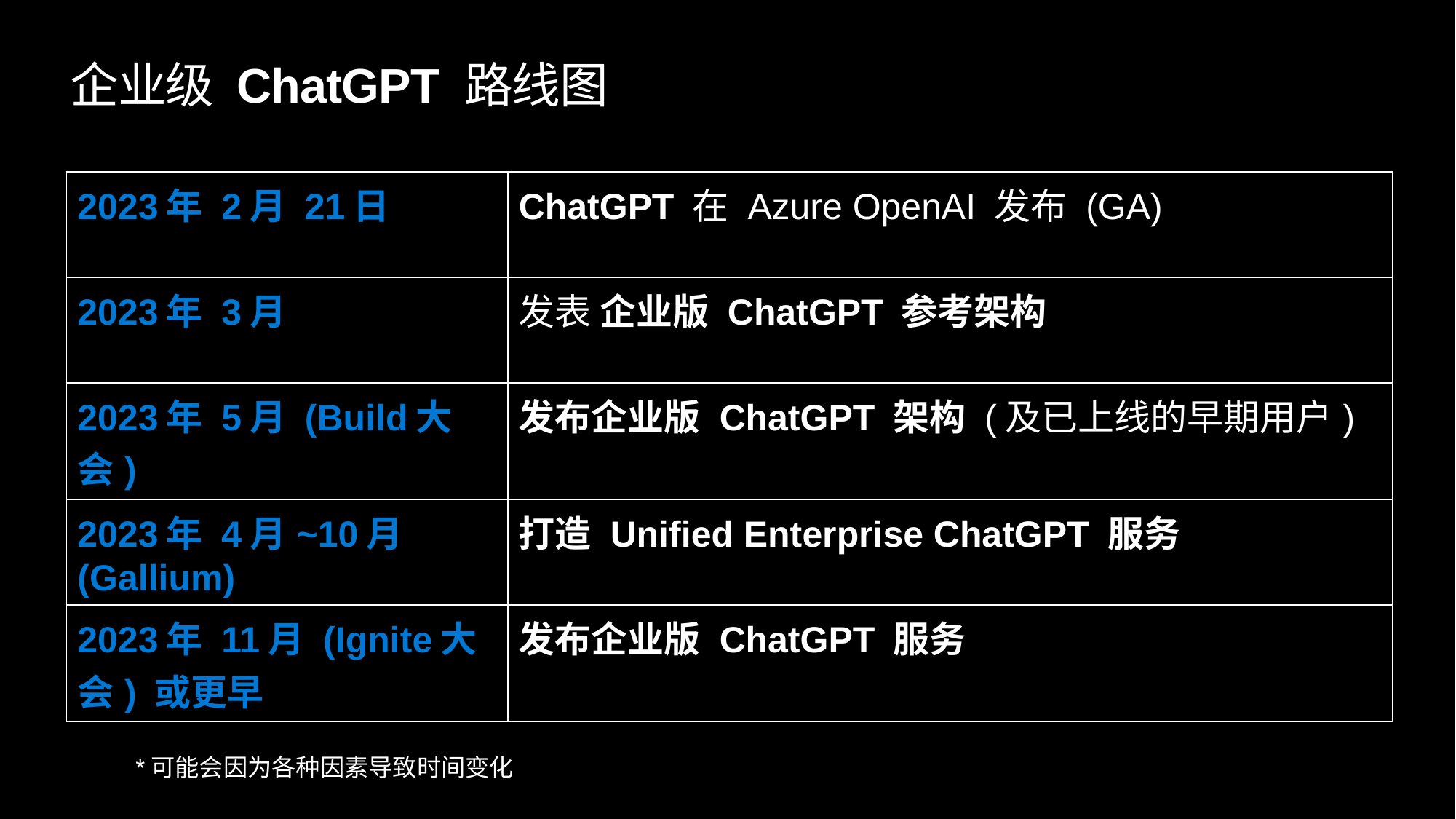

# 企业级 ChatGPT 路线图
| 2023年 2月 21日 | ChatGPT 在 Azure OpenAI 发布 (GA) |
| --- | --- |
| 2023年 3月 | 发表 企业版 ChatGPT 参考架构 |
| 2023年 5月 (Build大会) | 发布企业版 ChatGPT 架构 (及已上线的早期用户) |
| 2023年 4月~10月 (Gallium) | 打造 Unified Enterprise ChatGPT 服务 |
| 2023年 11月 (Ignite大会) 或更早 | 发布企业版 ChatGPT 服务 |
*可能会因为各种因素导致时间变化